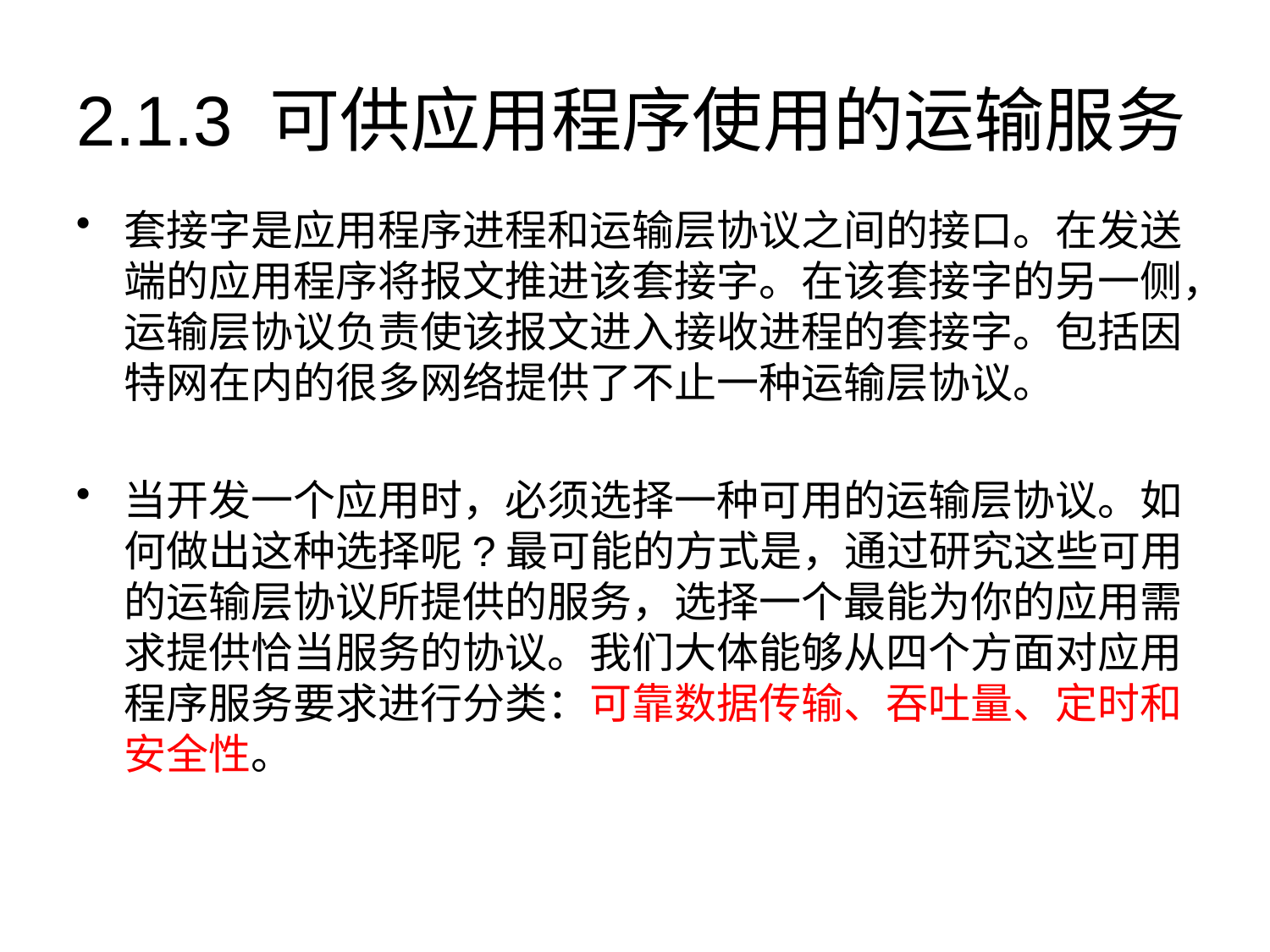

# 2.1.3 可供应用程序使用的运输服务
套接字是应用程序进程和运输层协议之间的接口。在发送端的应用程序将报文推进该套接字。在该套接字的另一侧，运输层协议负责使该报文进入接收进程的套接字。包括因特网在内的很多网络提供了不止一种运输层协议。

当开发一个应用时，必须选择一种可用的运输层协议。如何做出这种选择呢?最可能的方式是，通过研究这些可用的运输层协议所提供的服务，选择一个最能为你的应用需求提供恰当服务的协议。我们大体能够从四个方面对应用程序服务要求进行分类：可靠数据传输、吞吐量、定时和安全性。